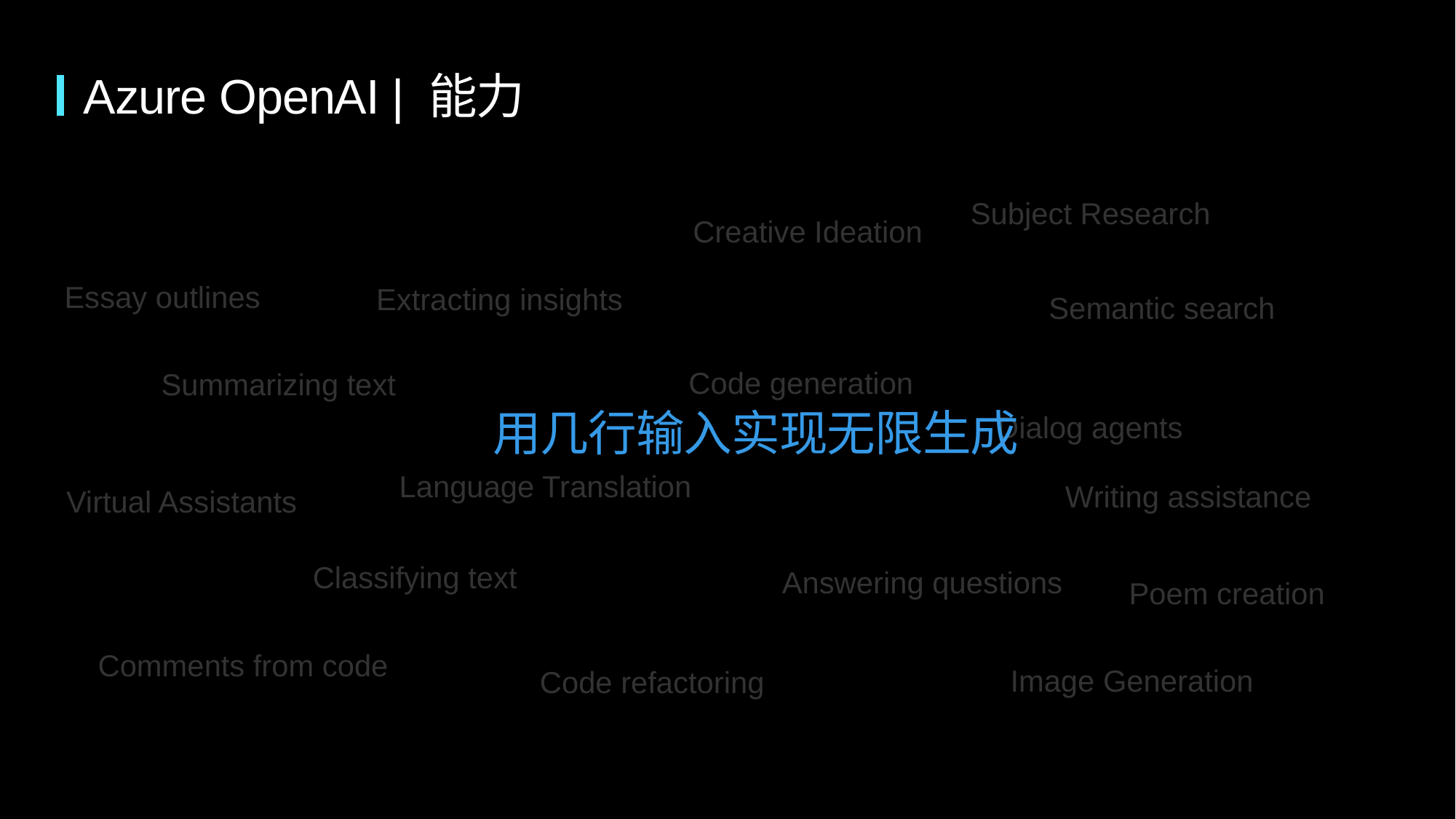

Azure OpenAI | 能力

Subject Research
Creative Ideation
Essay outlines
Extracting insights
Semantic search
Code generation
Summarizing text
用几行输入实现无限生成
Dialog agents
Language Translation
Writing assistance
Virtual Assistants
Classifying text
Answering questions
Poem creation
Comments from code
Image Generation
Code refactoring